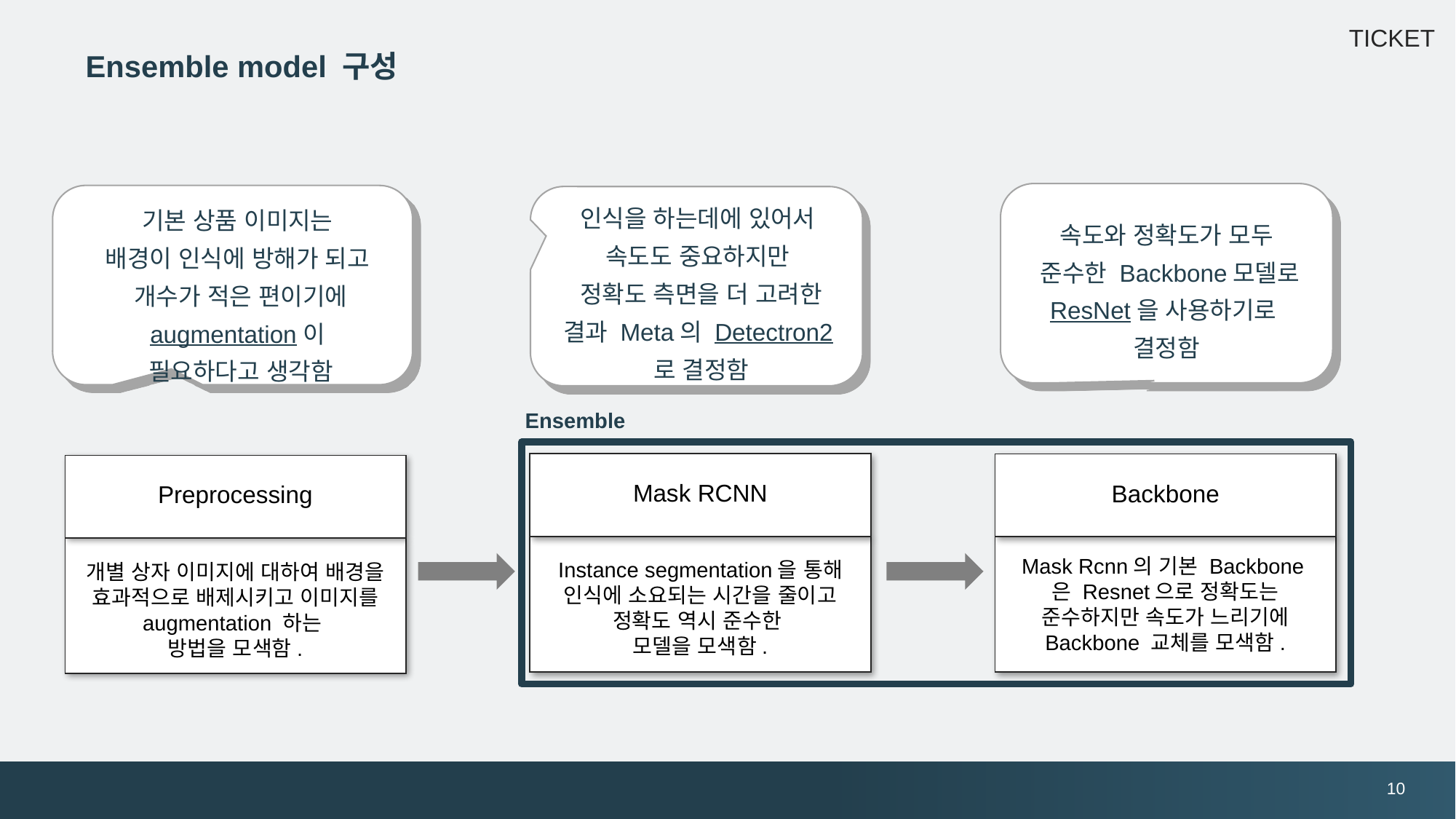

TICKET
Ensemble model 구성

속도와 정확도가 모두
 준수한 Backbone모델로ResNet을 사용하기로
결정함

기본 상품 이미지는
배경이 인식에 방해가 되고
개수가 적은 편이기에 augmentation이
필요하다고 생각함

인식을 하는데에 있어서
속도도 중요하지만
정확도 측면을 더 고려한 결과 Meta의 Detectron2로 결정함
Ensemble

Mask RCNN
Instance segmentation을 통해 인식에 소요되는 시간을 줄이고 정확도 역시 준수한
모델을 모색함.

Backbone
Mask Rcnn의 기본 Backbone은 Resnet으로 정확도는 준수하지만 속도가 느리기에 Backbone 교체를 모색함.

Preprocessing
개별 상자 이미지에 대하여 배경을 효과적으로 배제시키고 이미지를 augmentation 하는
방법을 모색함.